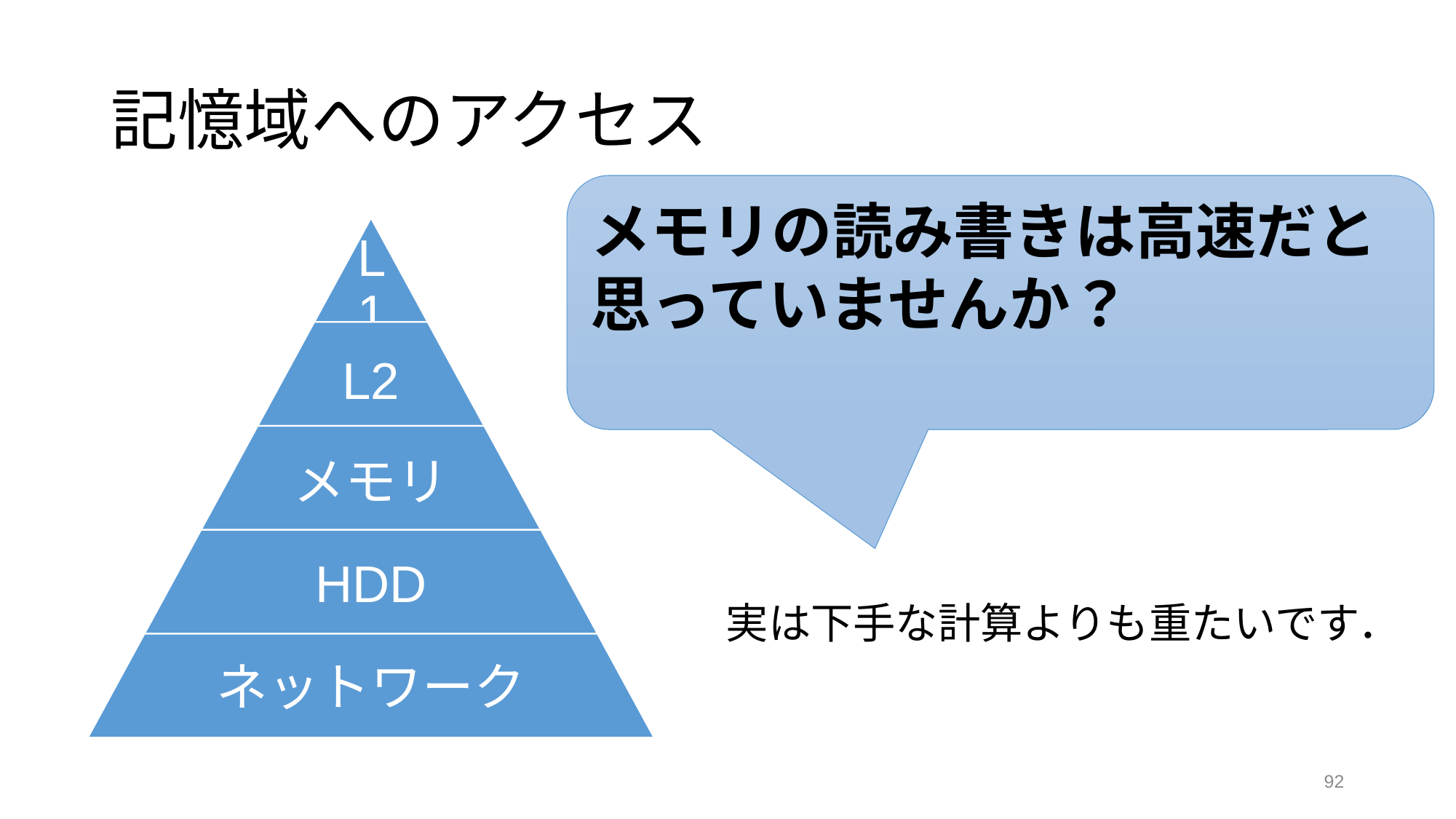

# 記憶域へのアクセス
メモリの読み書きは高速だと
思っていませんか？

L1
L2
メモリ
HDD
ネットワーク
実は下手な計算よりも重たいです．
92